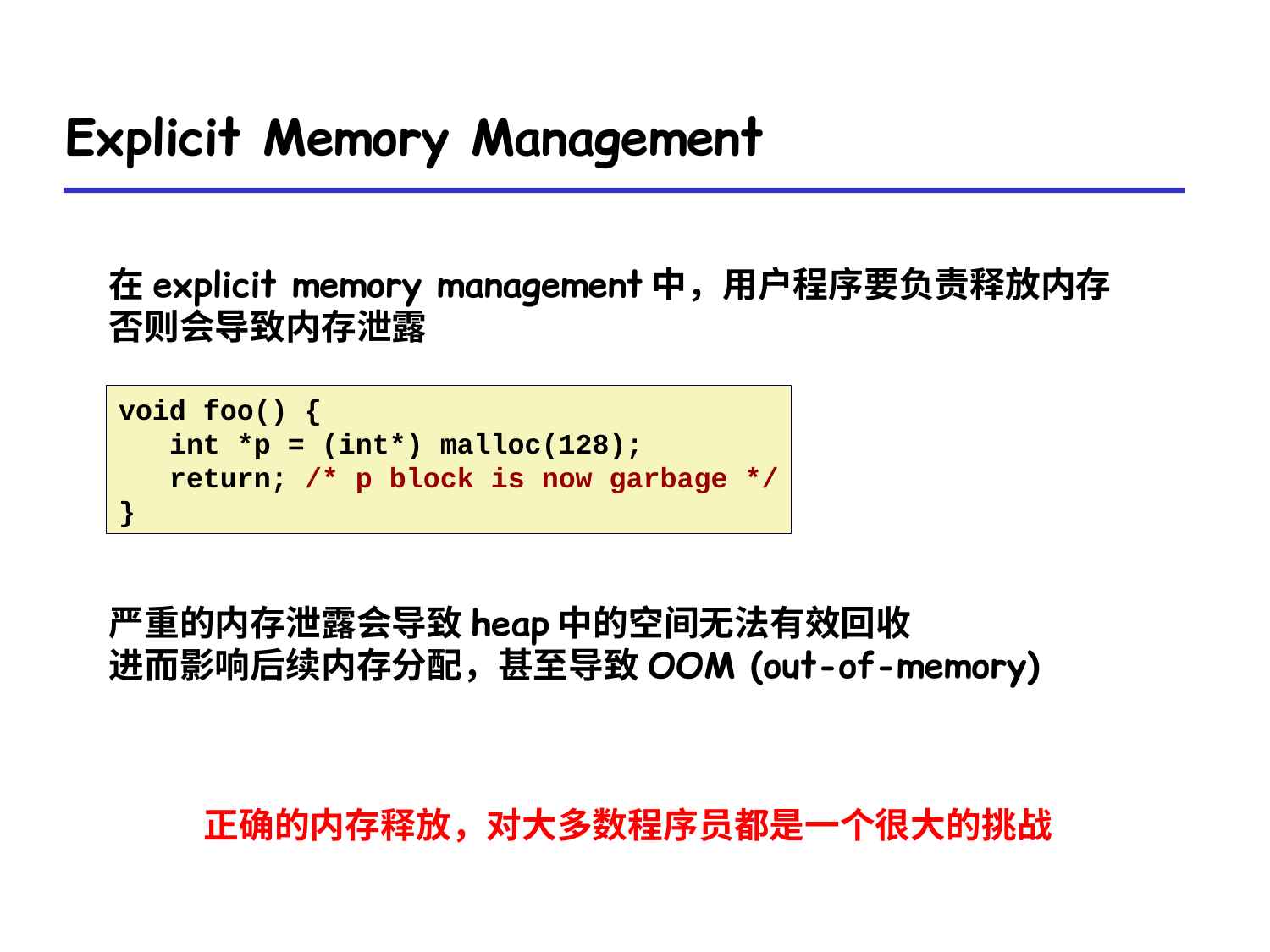

Explicit Memory Management
在explicit memory management中，用户程序要负责释放内存
否则会导致内存泄露

严重的内存泄露会导致heap中的空间无法有效回收
进而影响后续内存分配，甚至导致OOM (out-of-memory)
void foo() {
   int *p = (int*) malloc(128);
   return; /* p block is now garbage */
}
正确的内存释放，对大多数程序员都是一个很大的挑战